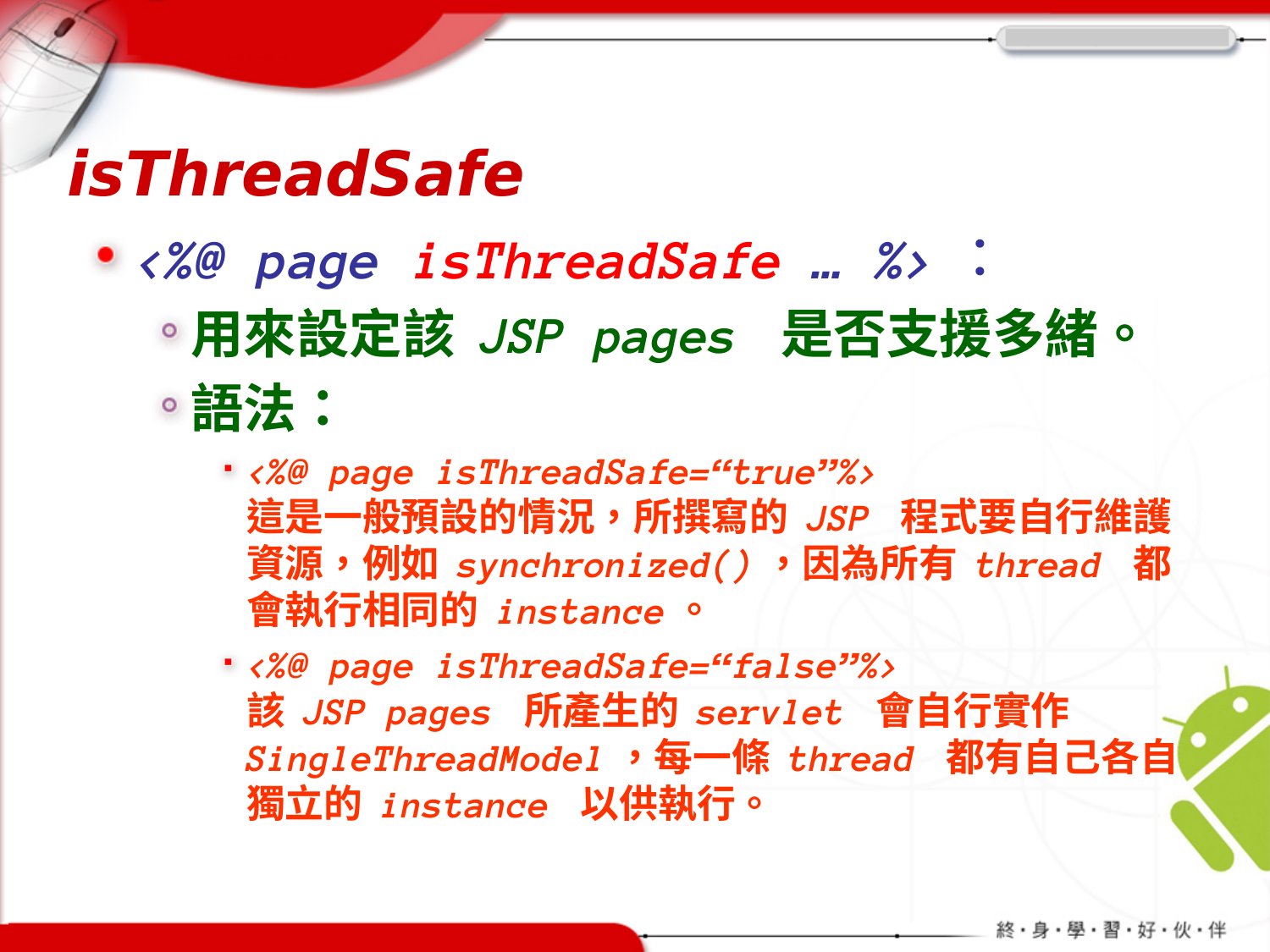

# isThreadSafe
<%@ page isThreadSafe … %>：
用來設定該 JSP pages 是否支援多緒。
語法：
<%@ page isThreadSafe=“true”%>
這是一般預設的情況，所撰寫的 JSP 程式要自行維護資源，例如 synchronized()，因為所有 thread 都會執行相同的 instance。
<%@ page isThreadSafe=“false”%>
該 JSP pages 所產生的 servlet 會自行實作 SingleThreadModel，每一條 thread 都有自己各自獨立的 instance 以供執行。